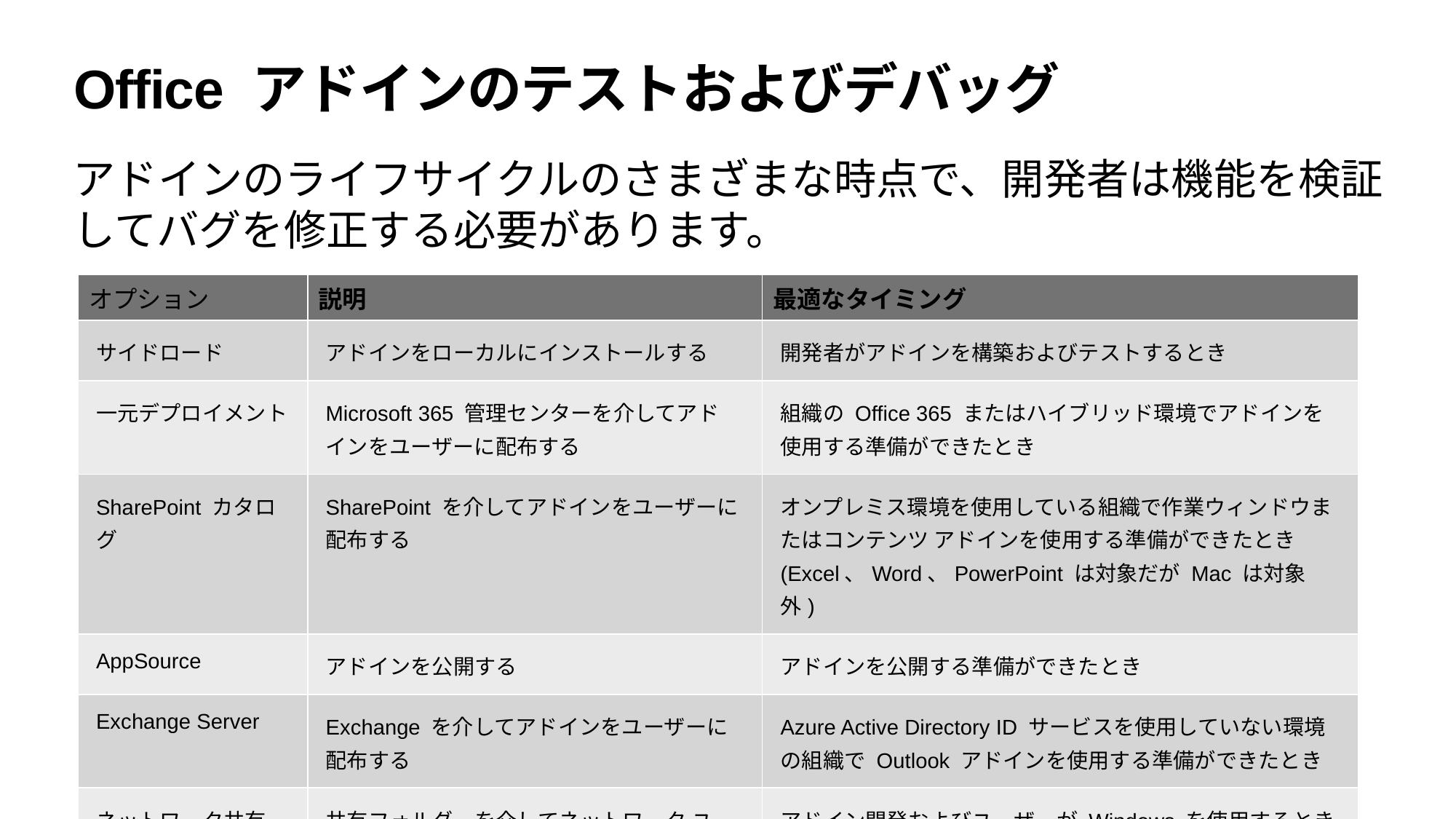

# Office アドインのテストおよびデバッグ
アドインのライフサイクルのさまざまな時点で、開発者は機能を検証してバグを修正する必要があります。

| オプション | 説明 | 最適なタイミング |
| --- | --- | --- |
| サイドロード | アドインをローカルにインストールする | 開発者がアドインを構築およびテストするとき |
| 一元デプロイメント | Microsoft 365 管理センターを介してアド インをユーザーに配布する | 組織の Office 365 またはハイブリッド環境でアドインを使用する準備ができたとき |
| SharePoint カタログ | SharePoint を介してアドインをユーザーに配布する | オンプレミス環境を使用している組織で作業ウィンドウまたはコンテンツ アドインを使用する準備ができたとき (Excel、Word、PowerPoint は対象だが Mac は対象外) |
| AppSource | アドインを公開する | アドインを公開する準備ができたとき |
| Exchange Server | Exchange を介してアドインをユーザーに配布する | Azure Active Directory ID サービスを使用していない環境の組織で Outlook アドインを使用する準備ができたとき |
| ネットワーク共有 | 共有フォルダーを介してネットワーク ユーザーがアドインを利用できるようにする | アドイン開発およびユーザーが Windows を使用するとき |